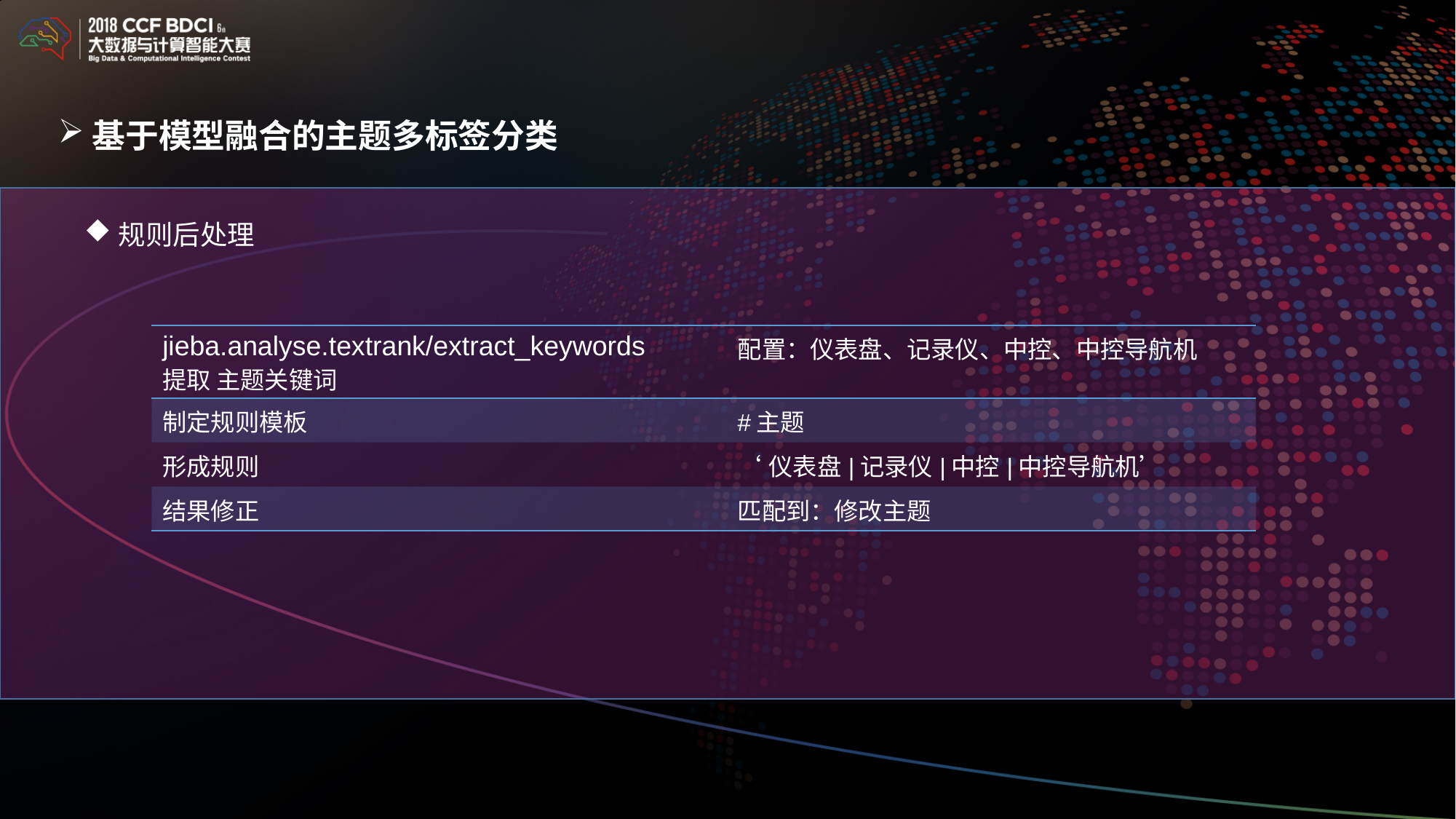

基于模型融合的主题多标签分类

规则后处理
| jieba.analyse.textrank/extract\_keywords 提取 主题关键词 | 配置：仪表盘、记录仪、中控、中控导航机 |
| --- | --- |
| 制定规则模板 | #主题 |
| 形成规则 | ‘仪表盘|记录仪|中控|中控导航机’ |
| 结果修正 | 匹配到：修改主题 |